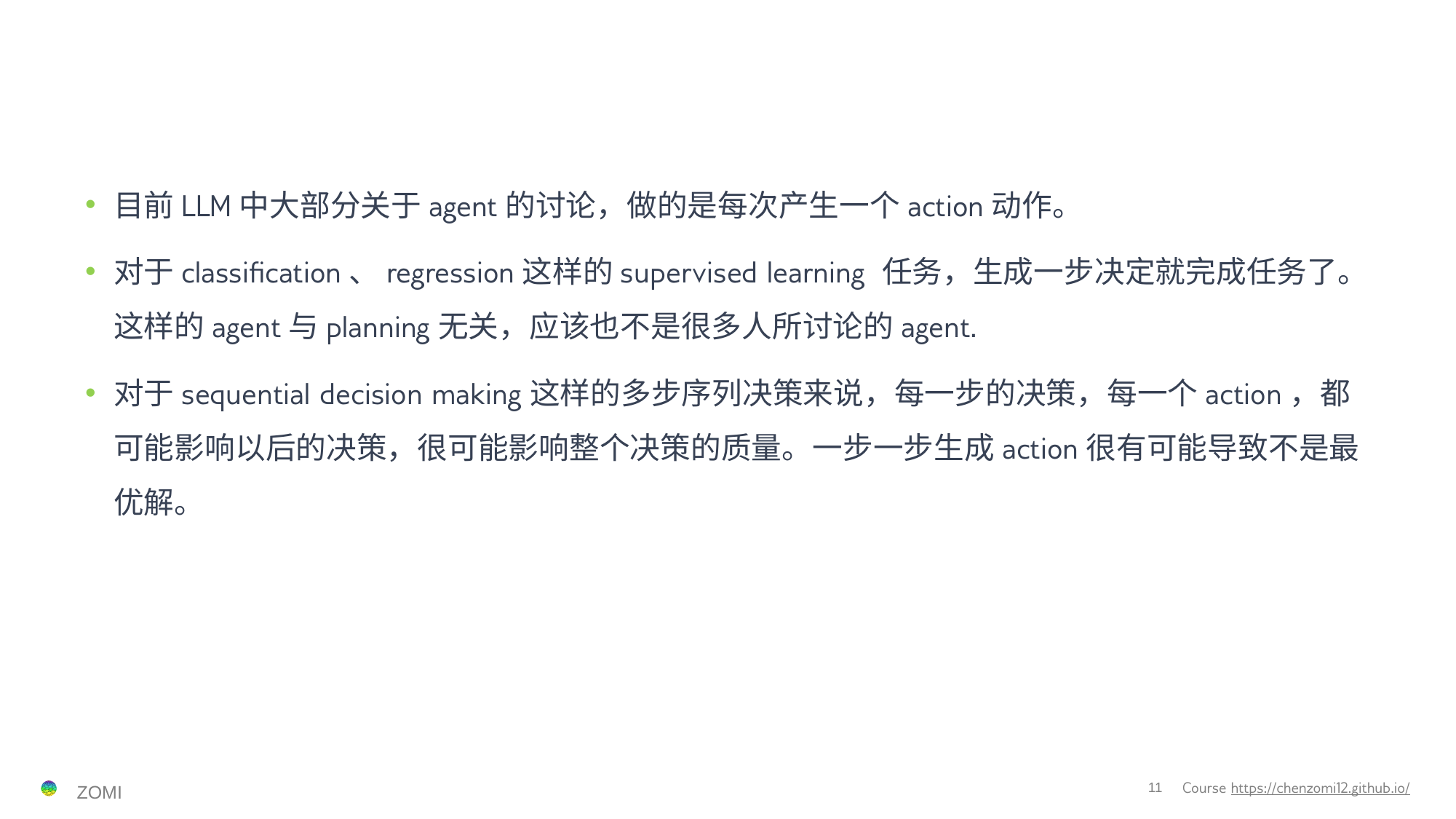

#
目前LLM中大部分关于agent的讨论，做的是每次产生一个action动作。
对于classification、regression这样的supervised learning 任务，生成一步决定就完成任务了。这样的agent与planning无关，应该也不是很多人所讨论的agent.
对于sequential decision making这样的多步序列决策来说，每一步的决策，每一个action，都可能影响以后的决策，很可能影响整个决策的质量。一步一步生成action很有可能导致不是最优解。